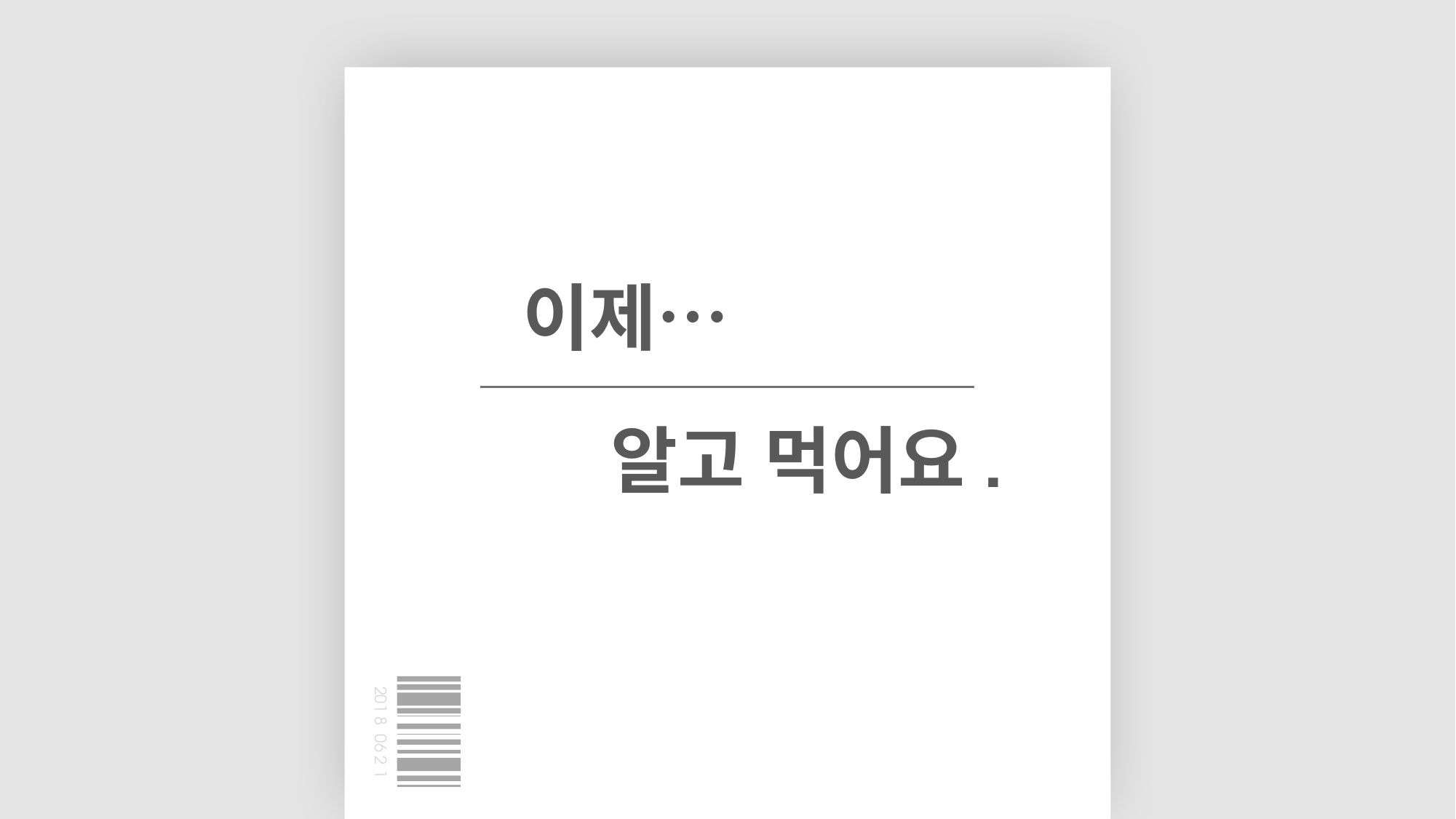

이제…
알고 먹어요.

201 8  06 2 1